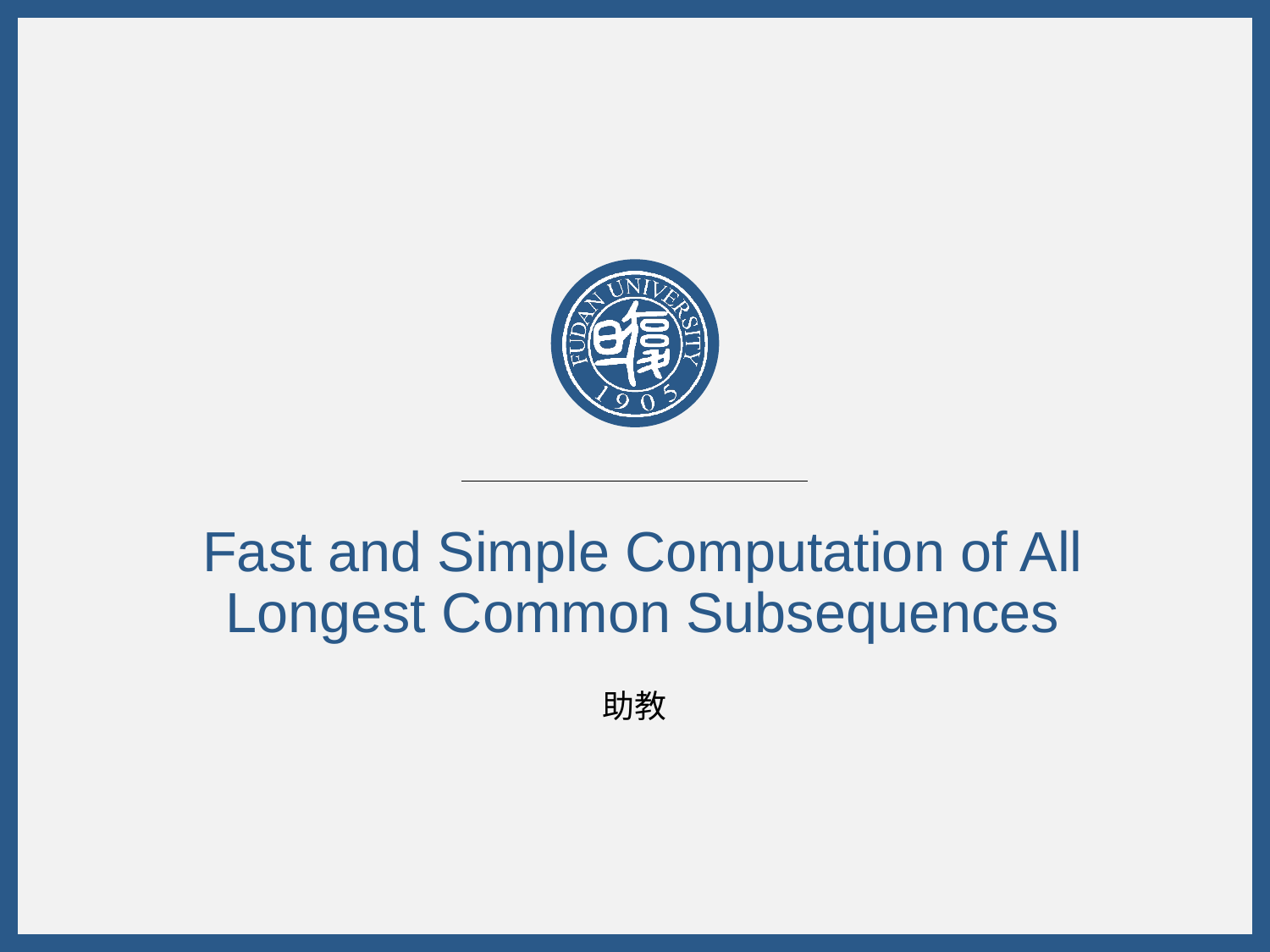

# Fast and Simple Computation of All Longest Common Subsequences
助教